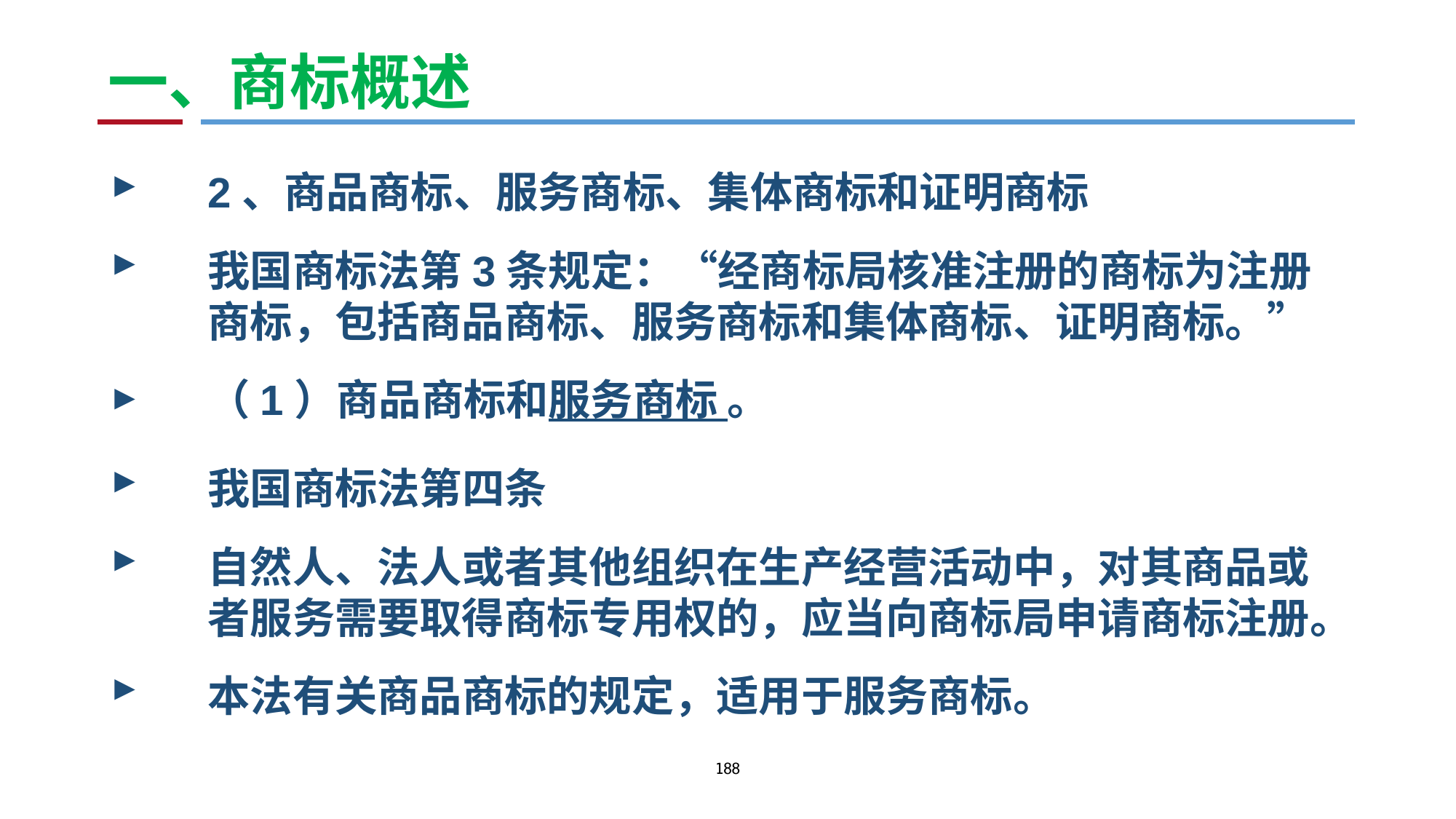

# 一、商标概述
2、商品商标、服务商标、集体商标和证明商标
我国商标法第3条规定：“经商标局核准注册的商标为注册商标，包括商品商标、服务商标和集体商标、证明商标。”
（1）商品商标和服务商标 。
我国商标法第四条
自然人、法人或者其他组织在生产经营活动中，对其商品或者服务需要取得商标专用权的，应当向商标局申请商标注册。
本法有关商品商标的规定，适用于服务商标。

188